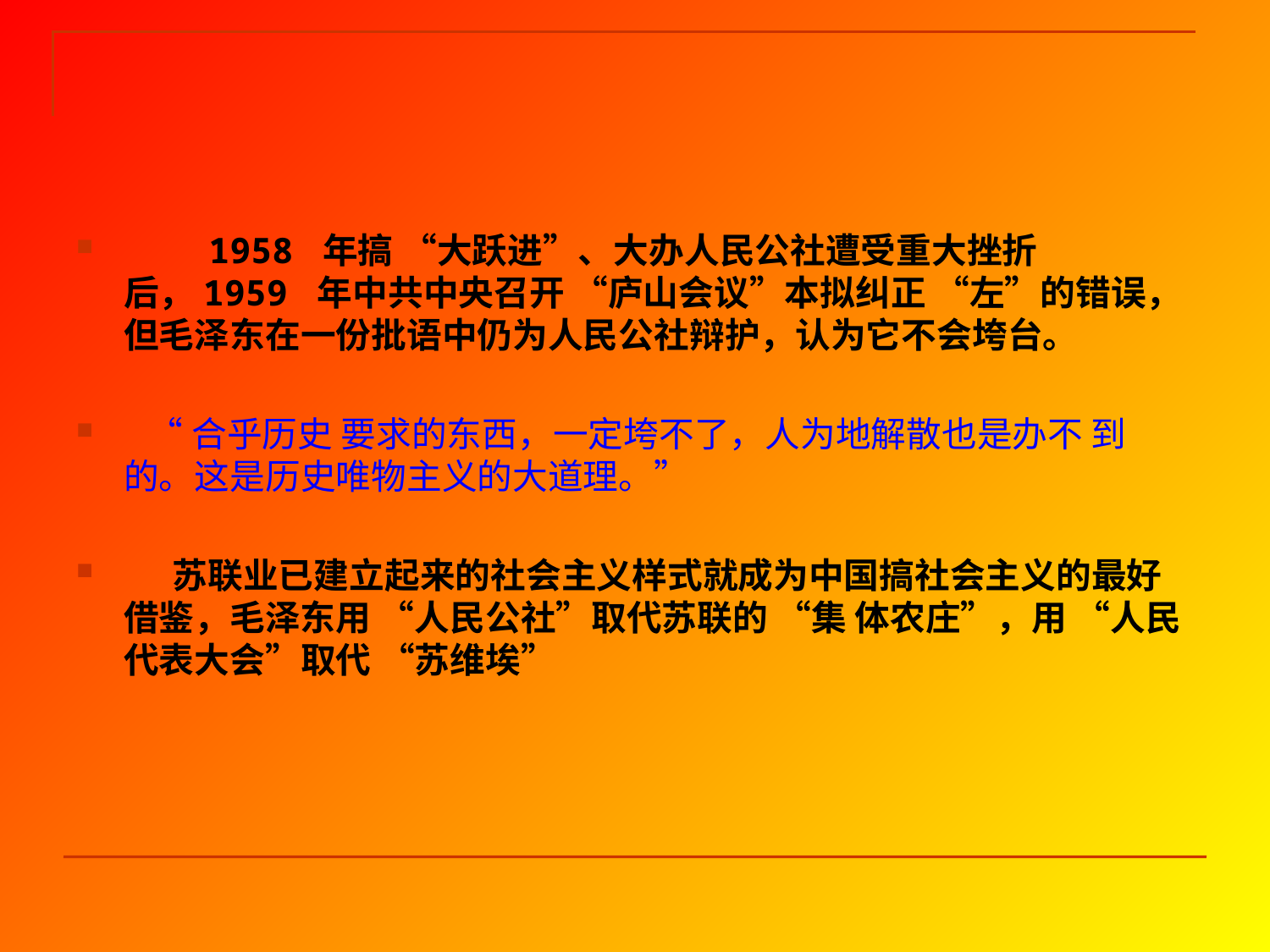

1958 年搞 “大跃进”、大办人民公社遭受重大挫折后，1959 年中共中央召开 “庐山会议”本拟纠正 “左”的错误，但毛泽东在一份批语中仍为人民公社辩护，认为它不会垮台。

   “合乎历史 要求的东西，一定垮不了，人为地解散也是办不 到的。这是历史唯物主义的大道理。”

     苏联业已建立起来的社会主义样式就成为中国搞社会主义的最好借鉴，毛泽东用 “人民公社”取代苏联的 “集 体农庄”，用 “人民代表大会”取代 “苏维埃”